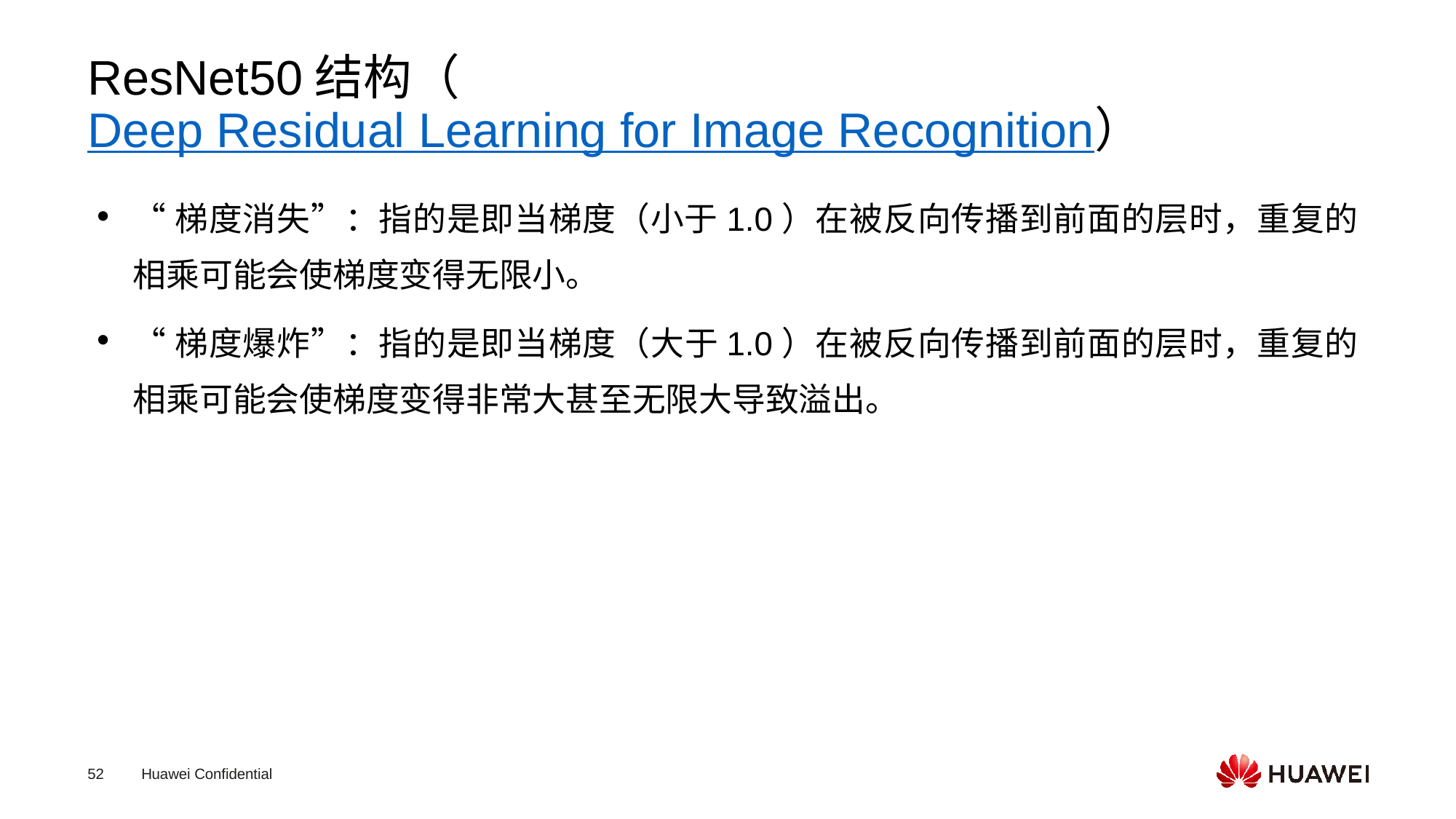

# ResNet50结构（Deep Residual Learning for Image Recognition）
“梯度消失”：指的是即当梯度（小于1.0）在被反向传播到前面的层时，重复的相乘可能会使梯度变得无限小。
“梯度爆炸”：指的是即当梯度（大于1.0）在被反向传播到前面的层时，重复的相乘可能会使梯度变得非常大甚至无限大导致溢出。